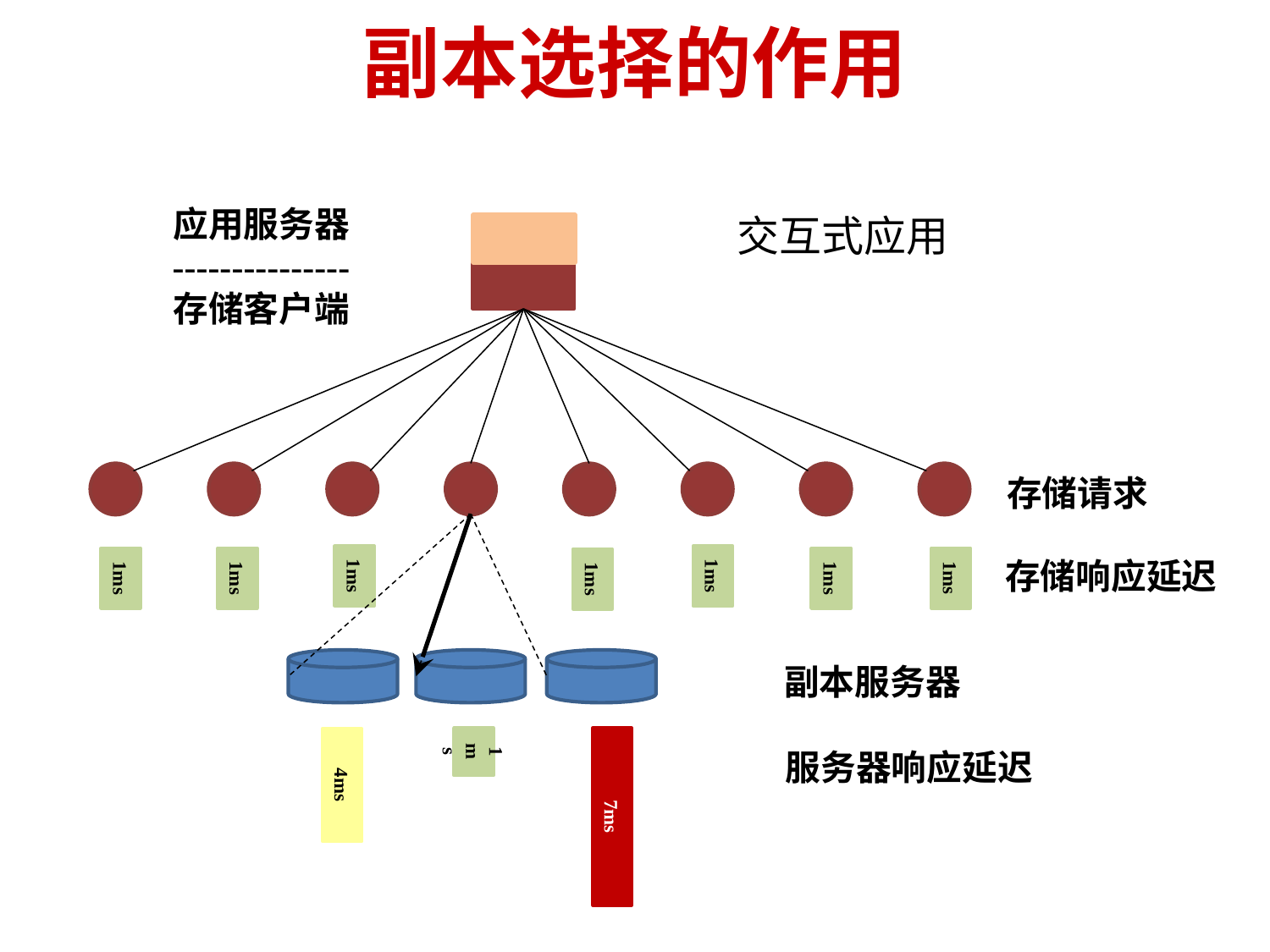

# 副本选择的作用
应用服务器
---------------
存储客户端
交互式应用

存储请求
1ms
1ms
存储响应延迟
1ms
1ms
1ms
1ms
1ms

副本服务器
1ms
7ms
4ms
服务器响应延迟